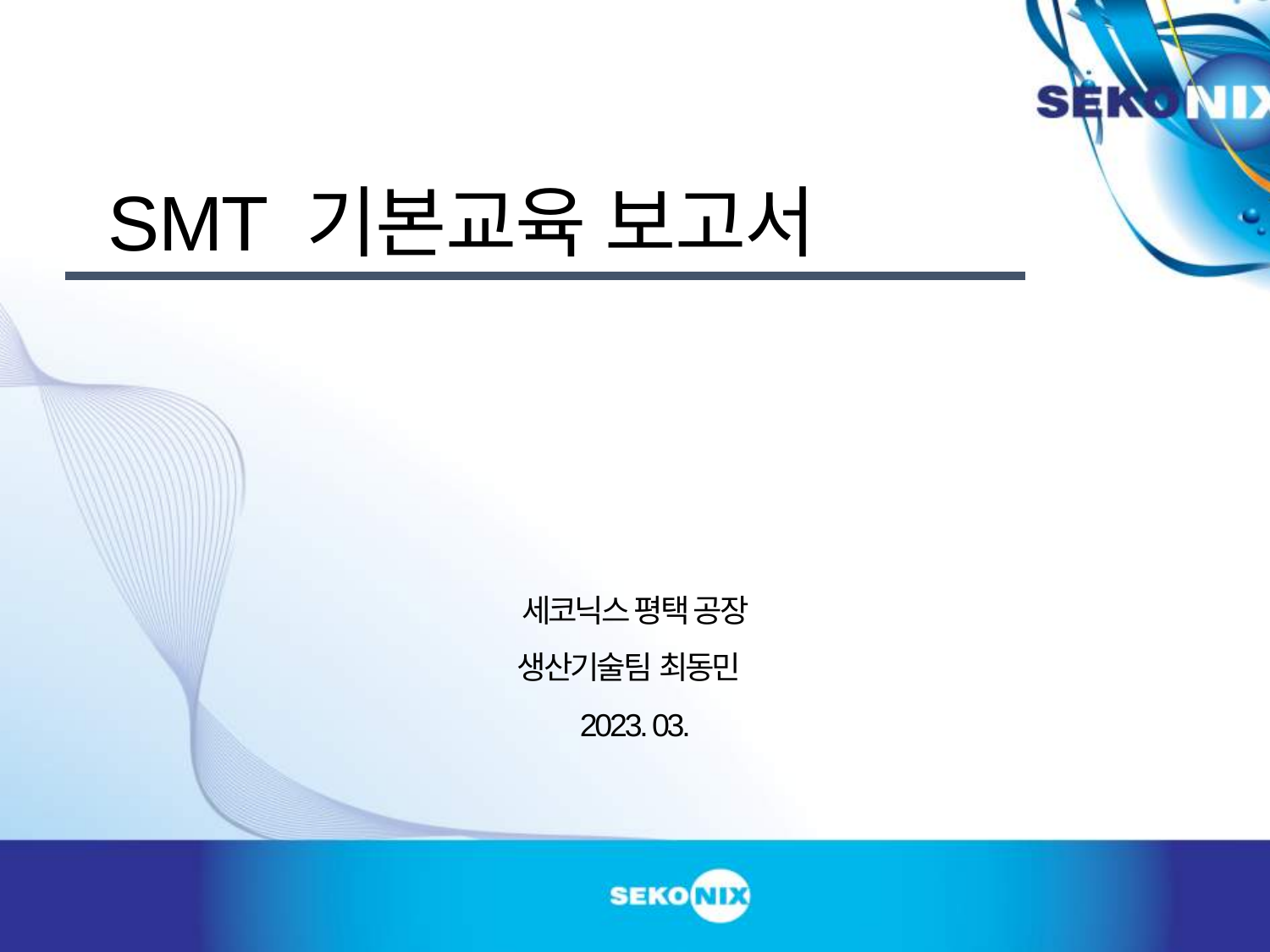

SMT 기본교육 보고서
세코닉스 평택 공장
생산기술팀 최동민
2023. 03.